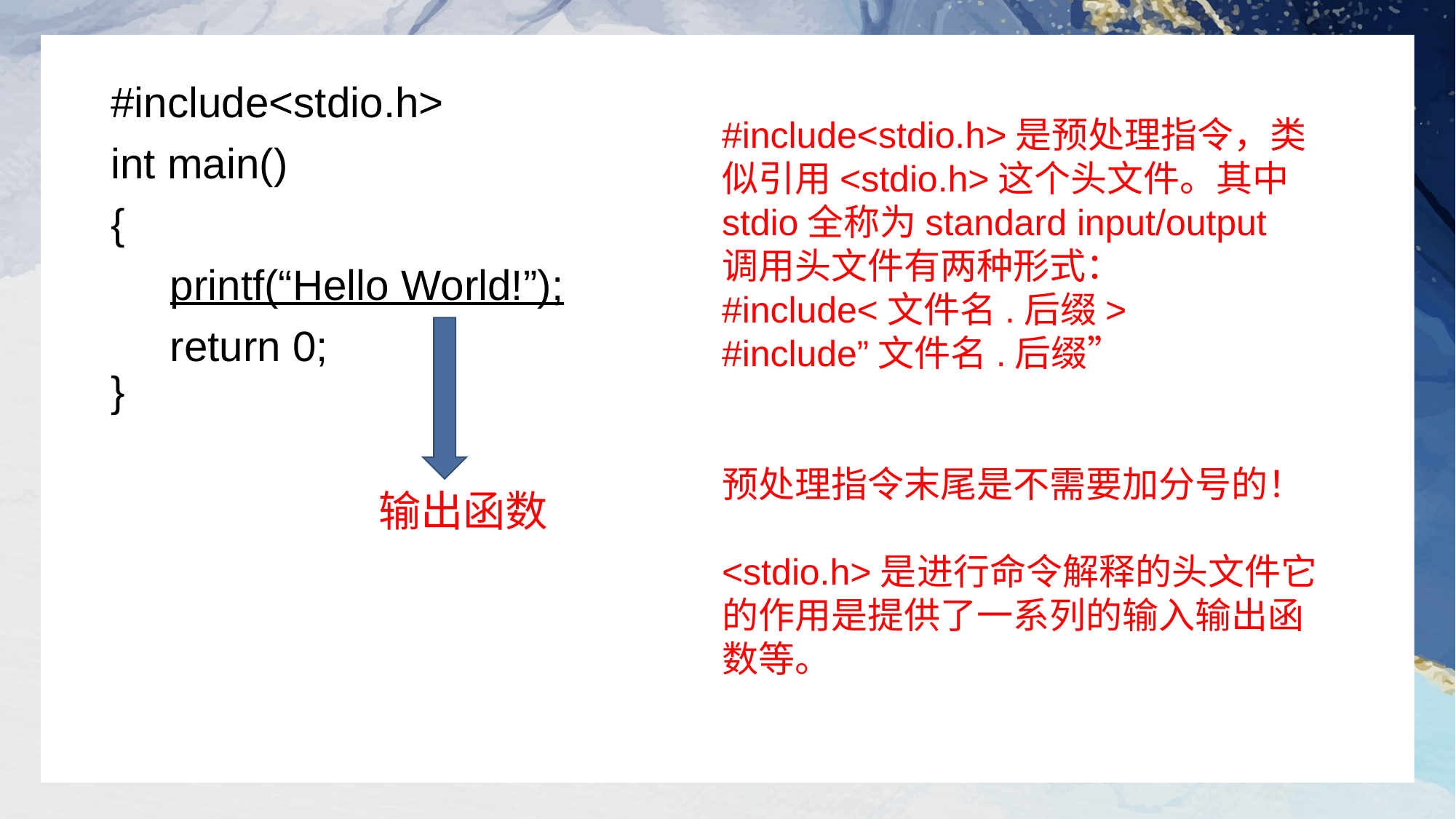

#include<stdio.h>
int main()
{
     printf(“Hello World!”);
     return 0;
}
#include<stdio.h>是预处理指令，类似引用<stdio.h>这个头文件。其中stdio全称为standard input/output
调用头文件有两种形式：
#include<文件名.后缀>
#include”文件名.后缀”

预处理指令末尾是不需要加分号的！

<stdio.h>是进行命令解释的头文件它的作用是提供了一系列的输入输出函数等。

输出函数